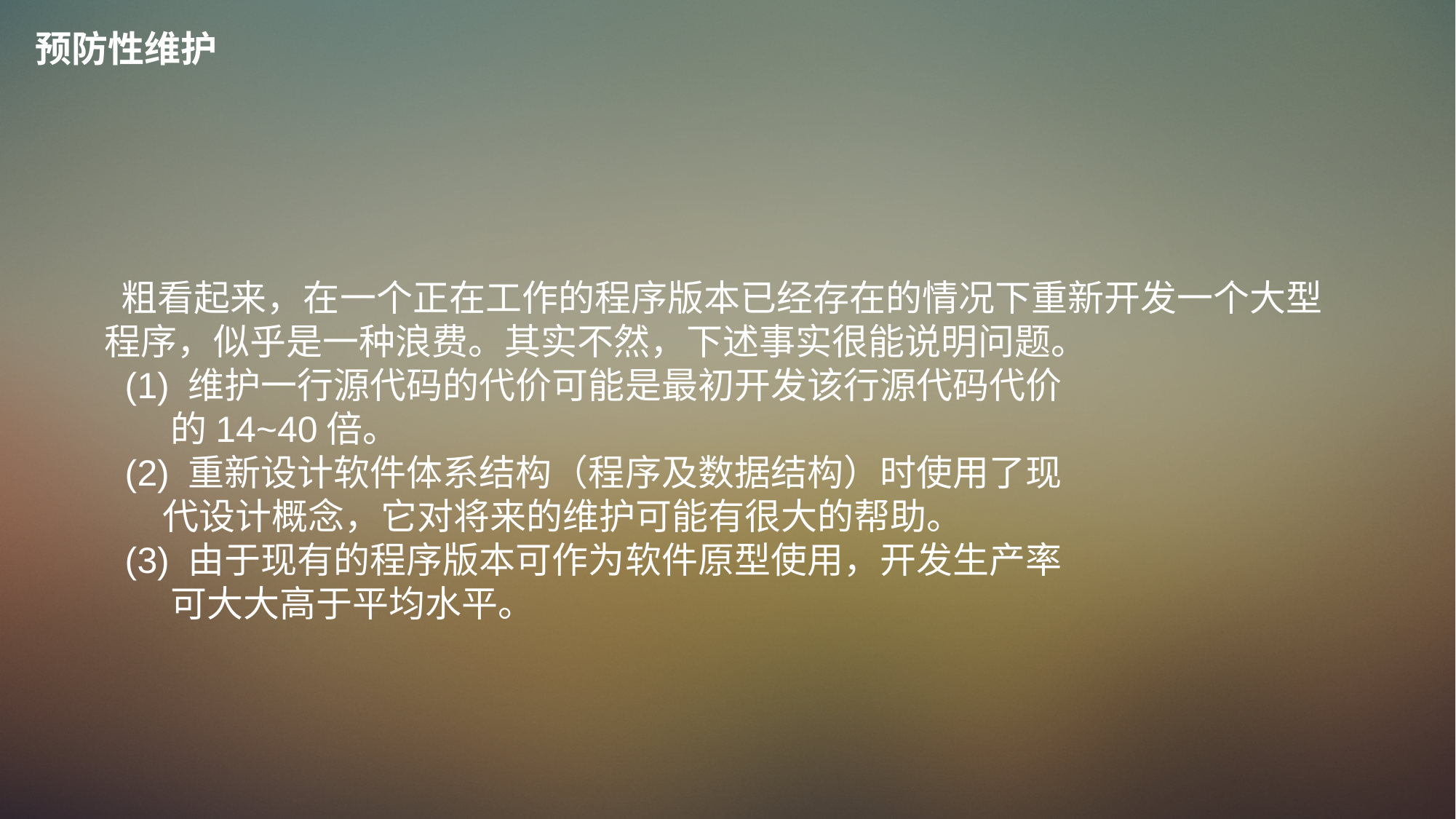

预防性维护
 粗看起来，在一个正在工作的程序版本已经存在的情况下重新开发一个大型程序，似乎是一种浪费。其实不然，下述事实很能说明问题。
  (1) 维护一行源代码的代价可能是最初开发该行源代码代价
       的14~40倍。
  (2) 重新设计软件体系结构（程序及数据结构）时使用了现
      代设计概念，它对将来的维护可能有很大的帮助。
  (3) 由于现有的程序版本可作为软件原型使用，开发生产率
       可大大高于平均水平。